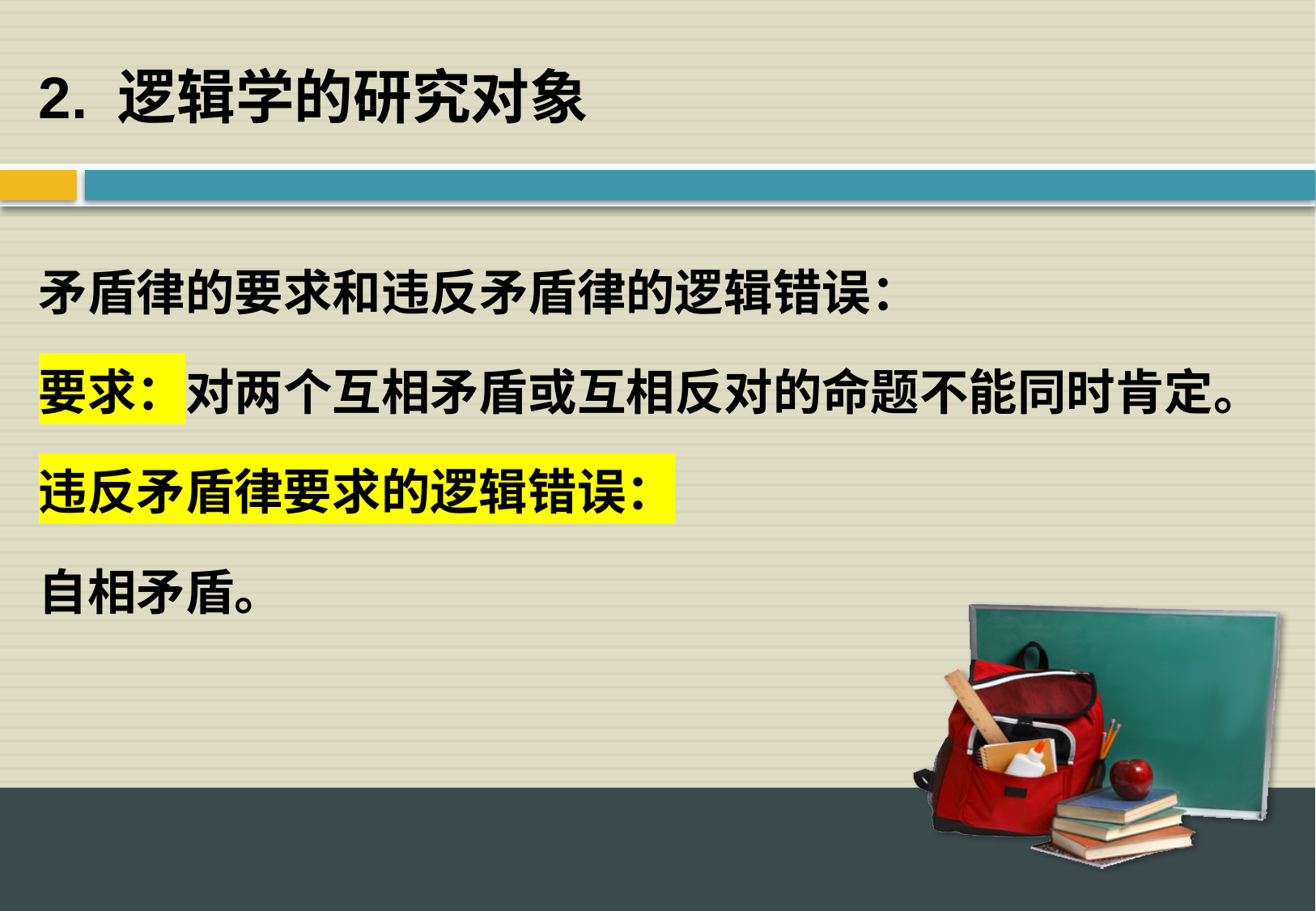

2. 逻辑学的研究对象
矛盾律的要求和违反矛盾律的逻辑错误：
要求：对两个互相矛盾或互相反对的命题不能同时肯定。
违反矛盾律要求的逻辑错误：
自相矛盾。